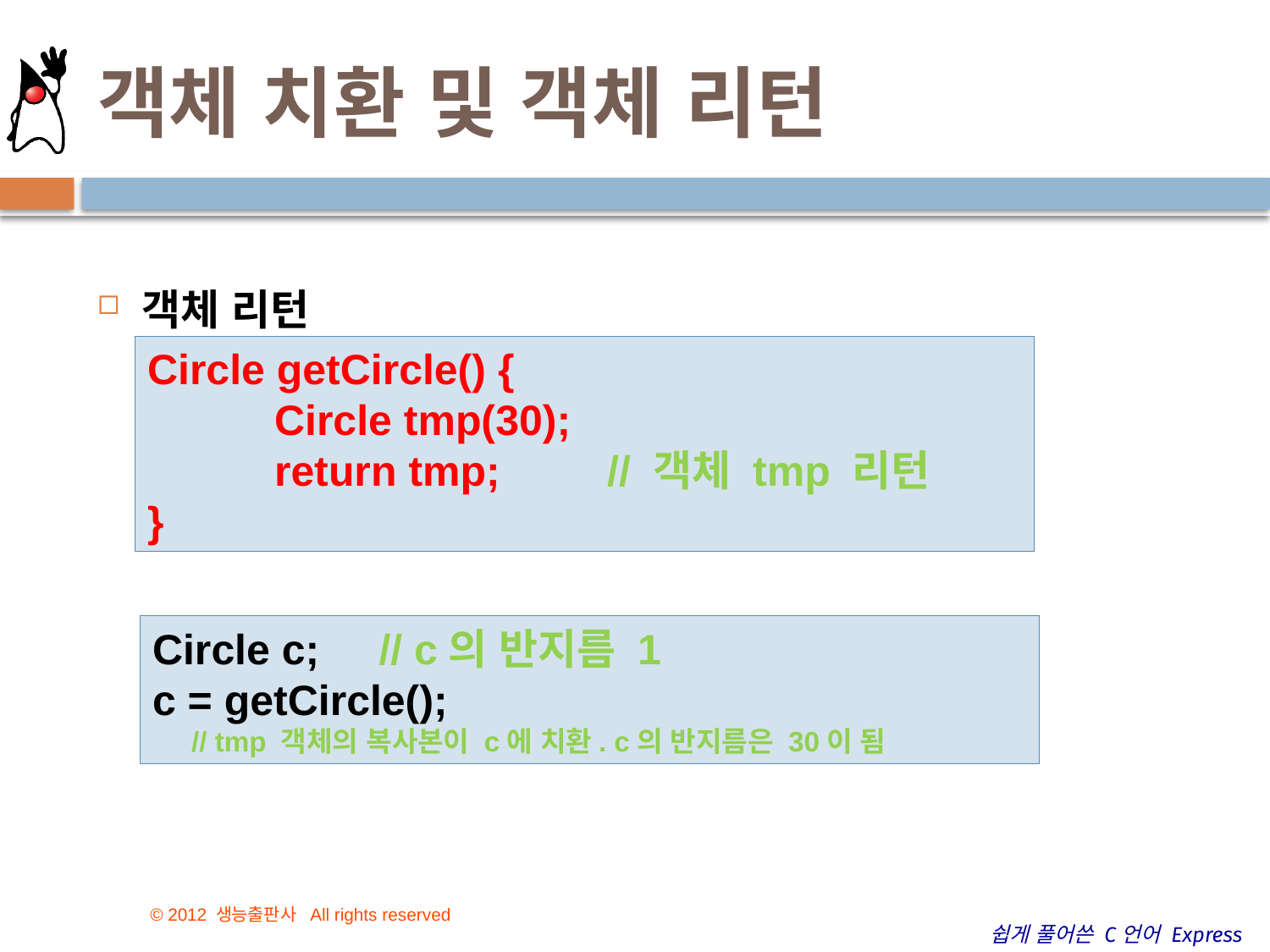

# 객체 치환 및 객체 리턴

객체 리턴

Circle getCircle() {
	Circle tmp(30);
	return tmp;         // 객체 tmp 리턴
}
Circle c;     // c의 반지름 1
c = getCircle();
     // tmp 객체의 복사본이 c에 치환. c의 반지름은 30이 됨